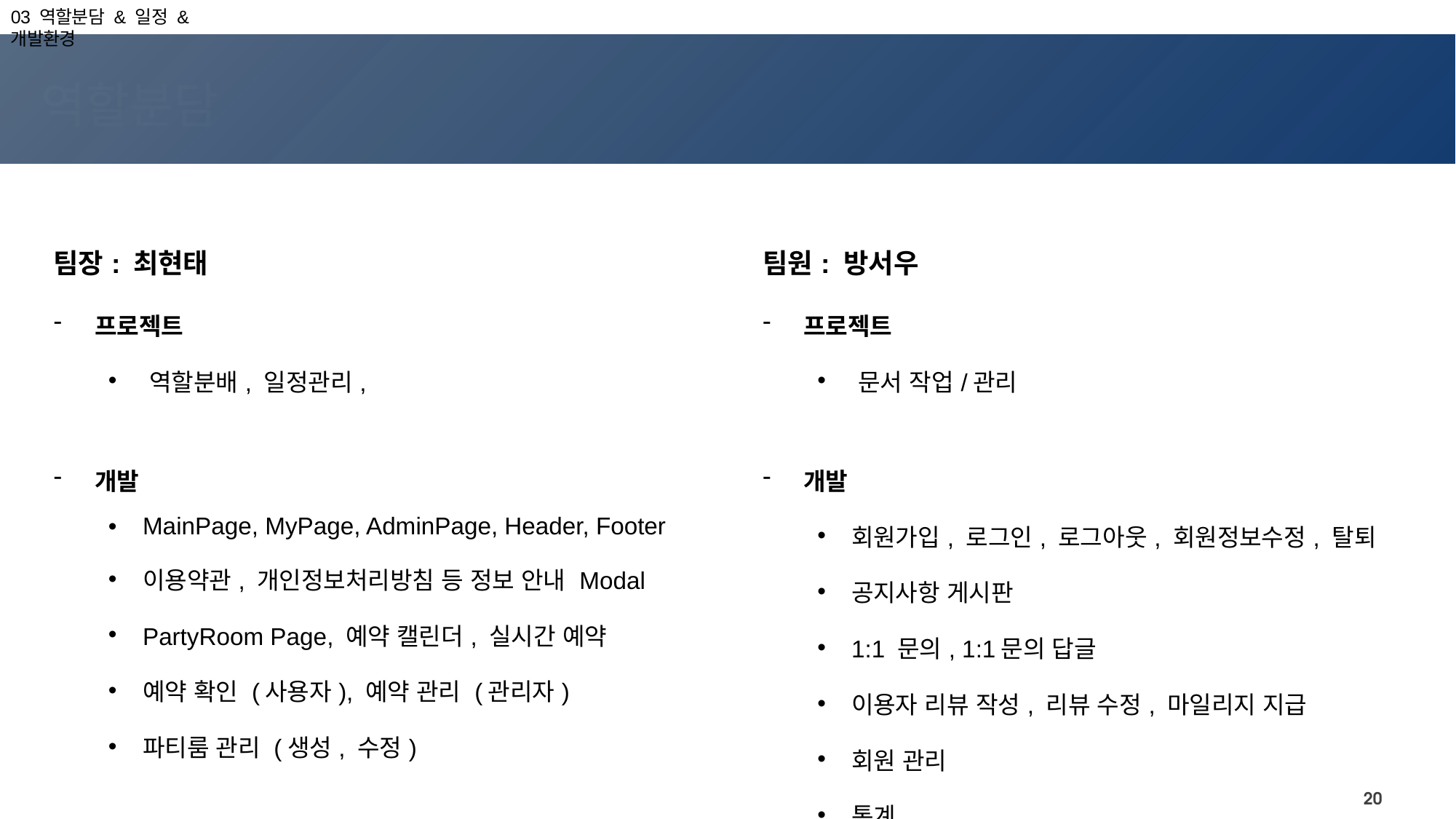

03 역할분담 & 일정 & 개발환경

역할분담
| 팀장: 최현태 |  | 팀원: 방서우 |
| --- | --- | --- |
| 프로젝트 역할분배, 일정관리, 개발 MainPage, MyPage, AdminPage, Header, Footer 이용약관, 개인정보처리방침 등 정보 안내 Modal PartyRoom Page, 예약 캘린더, 실시간 예약 예약 확인 (사용자), 예약 관리 (관리자) 파티룸 관리 (생성, 수정) |  | 프로젝트 문서 작업/관리 개발 회원가입, 로그인, 로그아웃, 회원정보수정, 탈퇴 공지사항 게시판 1:1 문의, 1:1문의 답글 이용자 리뷰 작성, 리뷰 수정, 마일리지 지급 회원 관리 통계 |